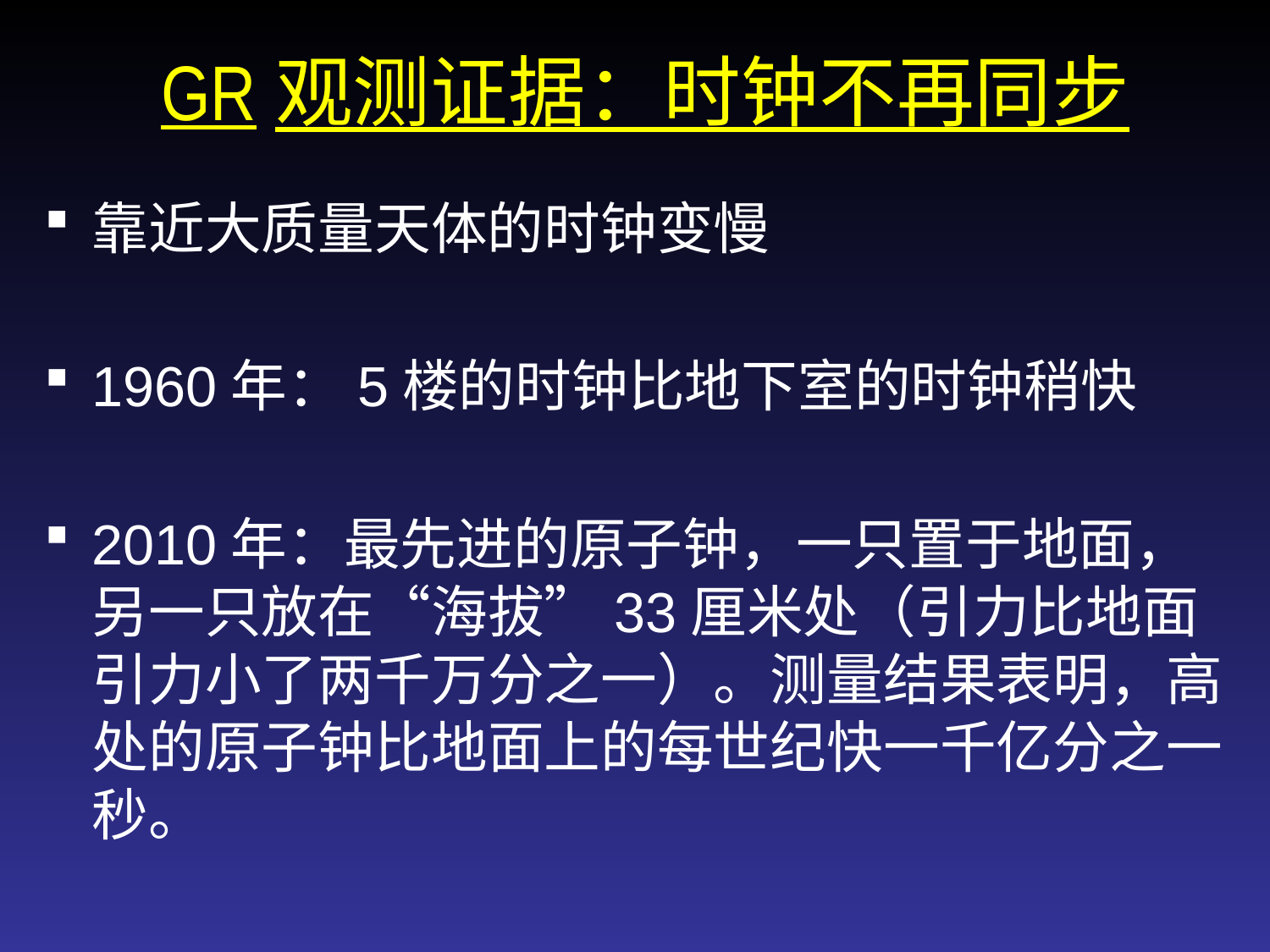

GR观测证据：时钟不再同步
靠近大质量天体的时钟变慢

1960年：5楼的时钟比地下室的时钟稍快

2010年：最先进的原子钟，一只置于地面，另一只放在“海拔”33厘米处（引力比地面引力小了两千万分之一）。测量结果表明，高处的原子钟比地面上的每世纪快一千亿分之一秒。